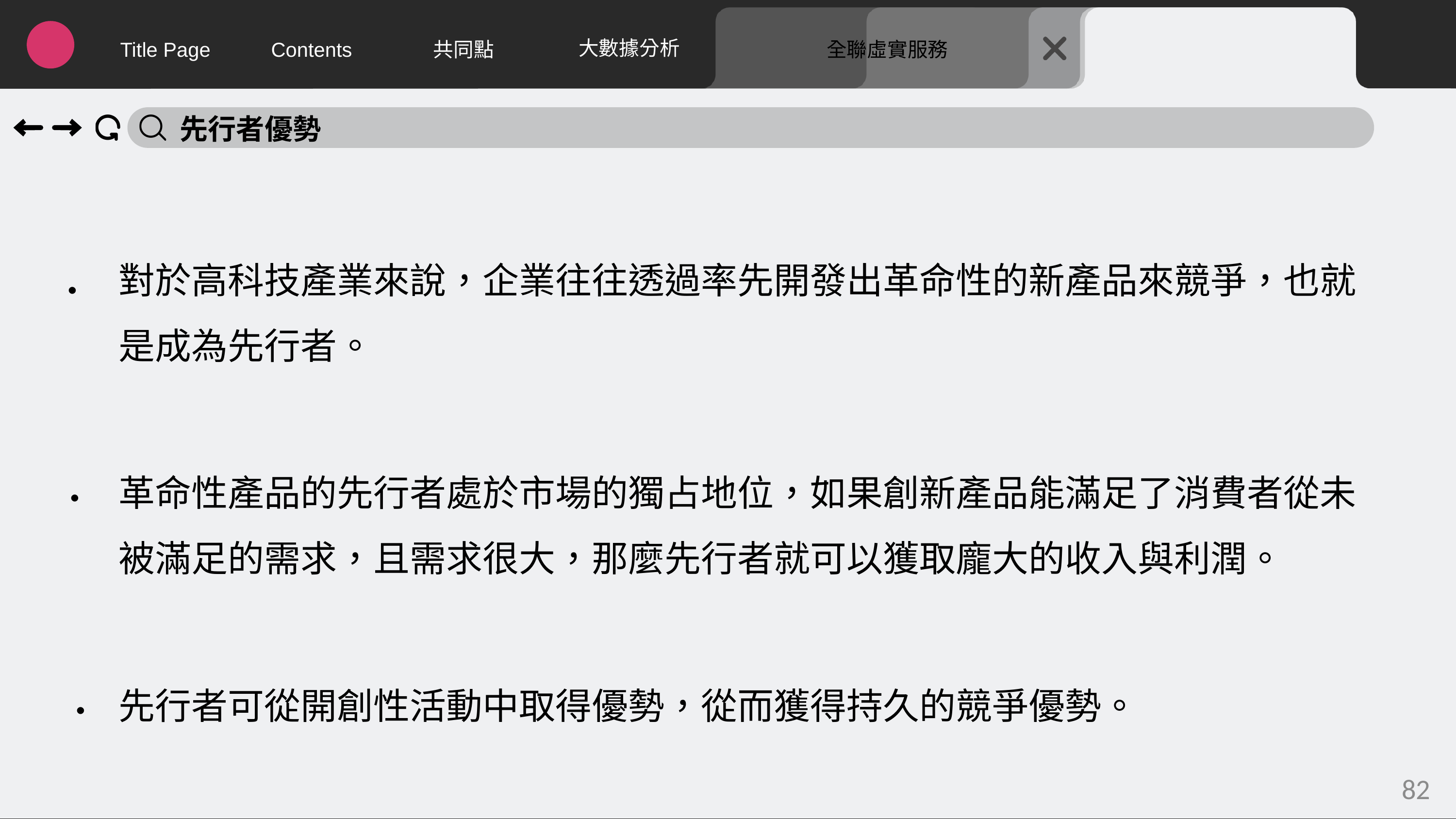

大數據分析
Title Page
Contents
共同點
全聯虛實服務

先行者優勢

對於高科技產業來說，企業往往透過率先開發出革命性的新產品來競爭，也就是成為先行者。

革命性產品的先行者處於市場的獨占地位，如果創新產品能滿足了消費者從未被滿足的需求，且需求很大，那麼先行者就可以獲取龐大的收入與利潤。

先行者可從開創性活動中取得優勢，從而獲得持久的競爭優勢。
．
．
．
82